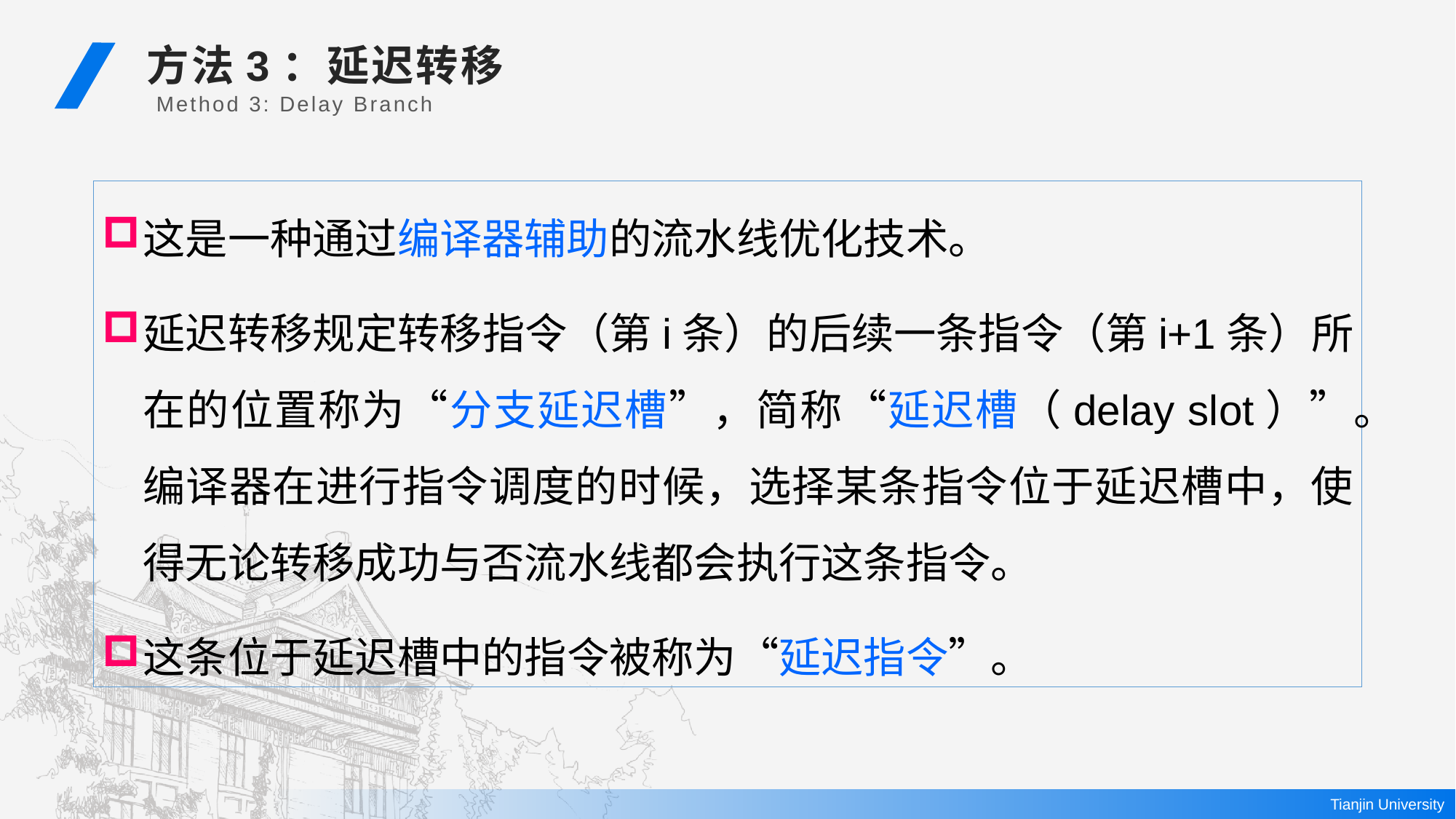

方法3：延迟转移
Method 3: Delay Branch
这是一种通过编译器辅助的流水线优化技术。
延迟转移规定转移指令（第i条）的后续一条指令（第i+1条）所在的位置称为“分支延迟槽”，简称“延迟槽（delay slot）”。编译器在进行指令调度的时候，选择某条指令位于延迟槽中，使得无论转移成功与否流水线都会执行这条指令。
这条位于延迟槽中的指令被称为“延迟指令”。